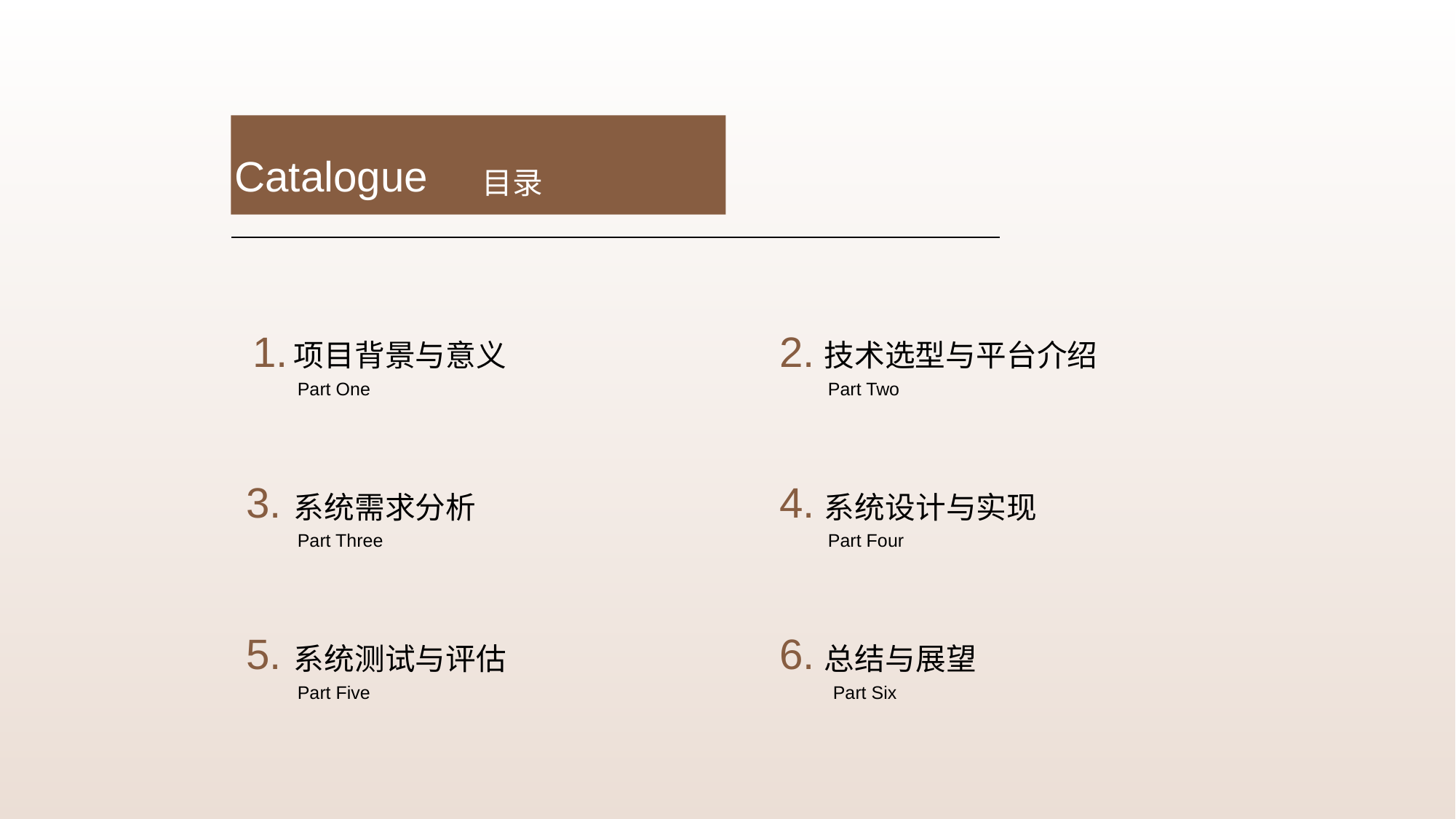

Catalogue
目录
1.
2.
项目背景与意义
技术选型与平台介绍
Part One
Part Two
3.
4.
系统需求分析
系统设计与实现
Part Three
Part Four
5.
6.
系统测试与评估
总结与展望
Part Five
 Part Six